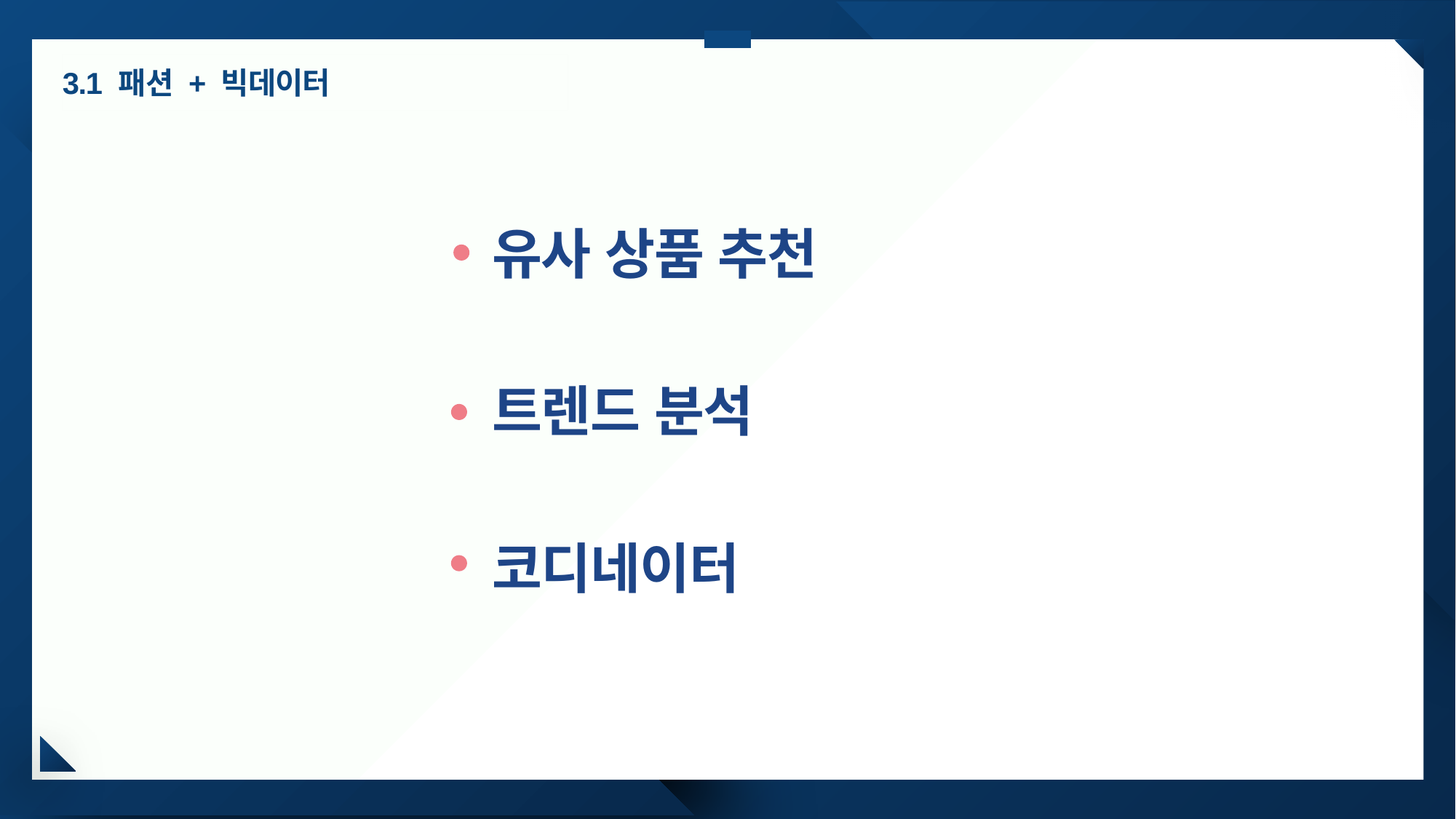

3.1 패션 + 빅데이터
유사 상품 추천

트렌드 분석

코디네이터

Inspired by Pantone Color
15